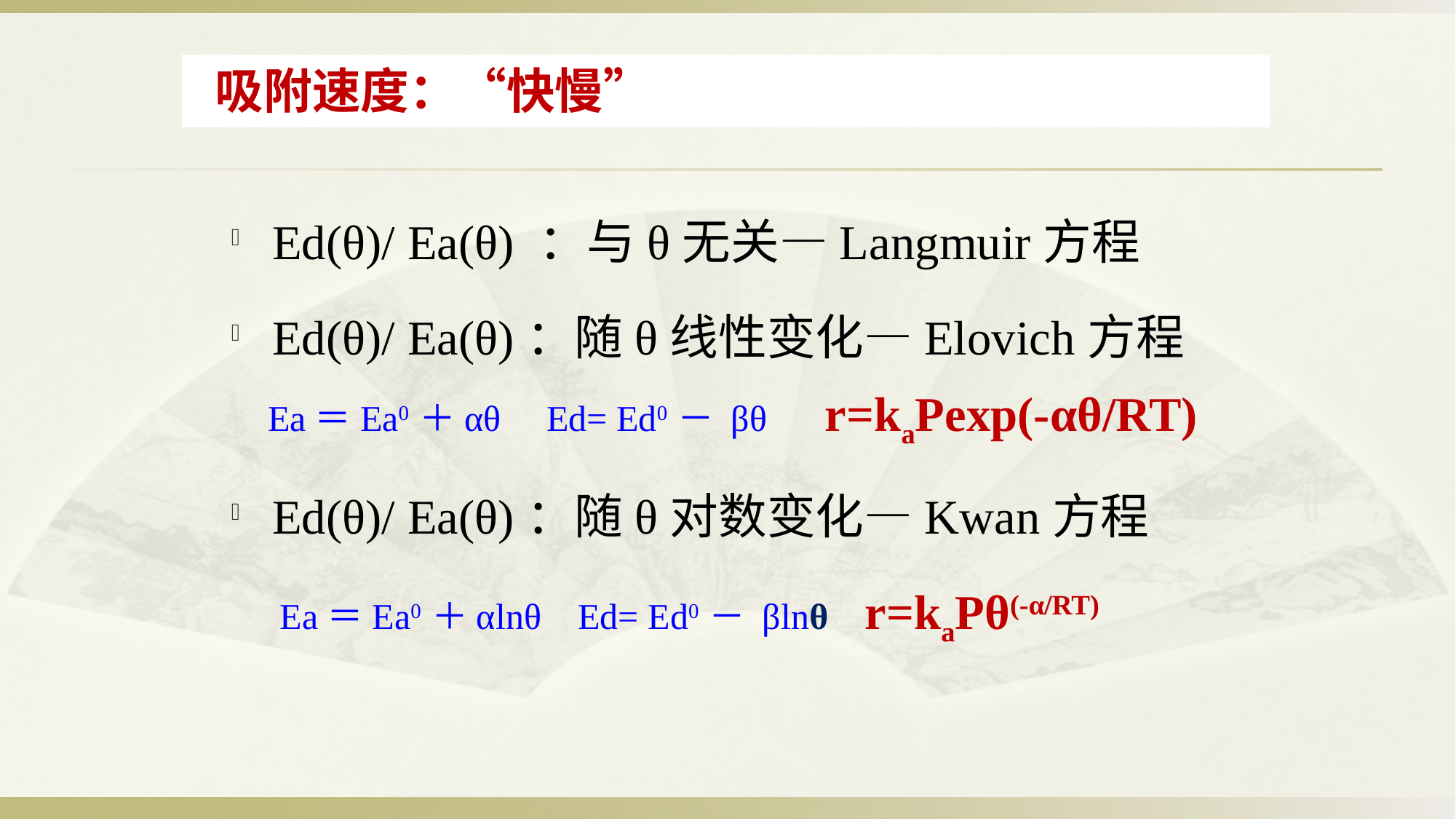

吸附速度：“快慢”
Ed(θ)/ Ea(θ) ：与θ无关—Langmuir方程
Ed(θ)/ Ea(θ)：随θ线性变化—Elovich方程
   Ea＝Ea0 ＋αθ     Ed= Ed0 － βθ      r=kaPexp(-αθ/RT)
Ed(θ)/ Ea(θ)：随θ对数变化—Kwan方程
    Ea＝Ea0 ＋αlnθ    Ed= Ed0 － βlnθ   r=kaPθ(-α/RT)